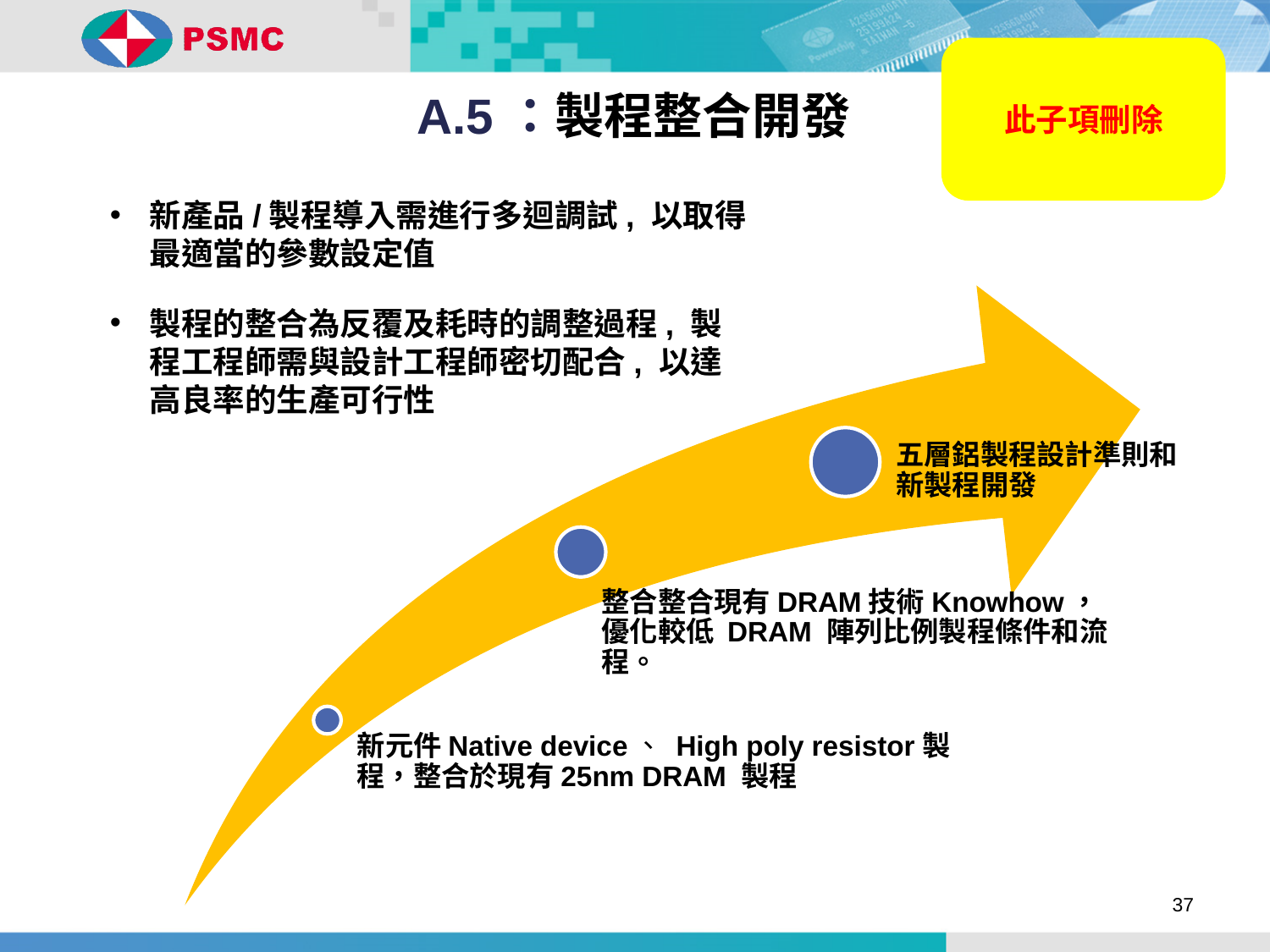

此子項刪除
A.5：製程整合開發

新產品/製程導入需進行多迴調試, 以取得最適當的參數設定值
製程的整合為反覆及耗時的調整過程, 製程工程師需與設計工程師密切配合, 以達高良率的生產可行性
新元件Native device、 High poly resistor製程，整合於現有25nm DRAM 製程
整合整合現有DRAM技術Knowhow，
優化較低 DRAM 陣列比例製程條件和流程。
五層鋁製程設計準則和新製程開發
37